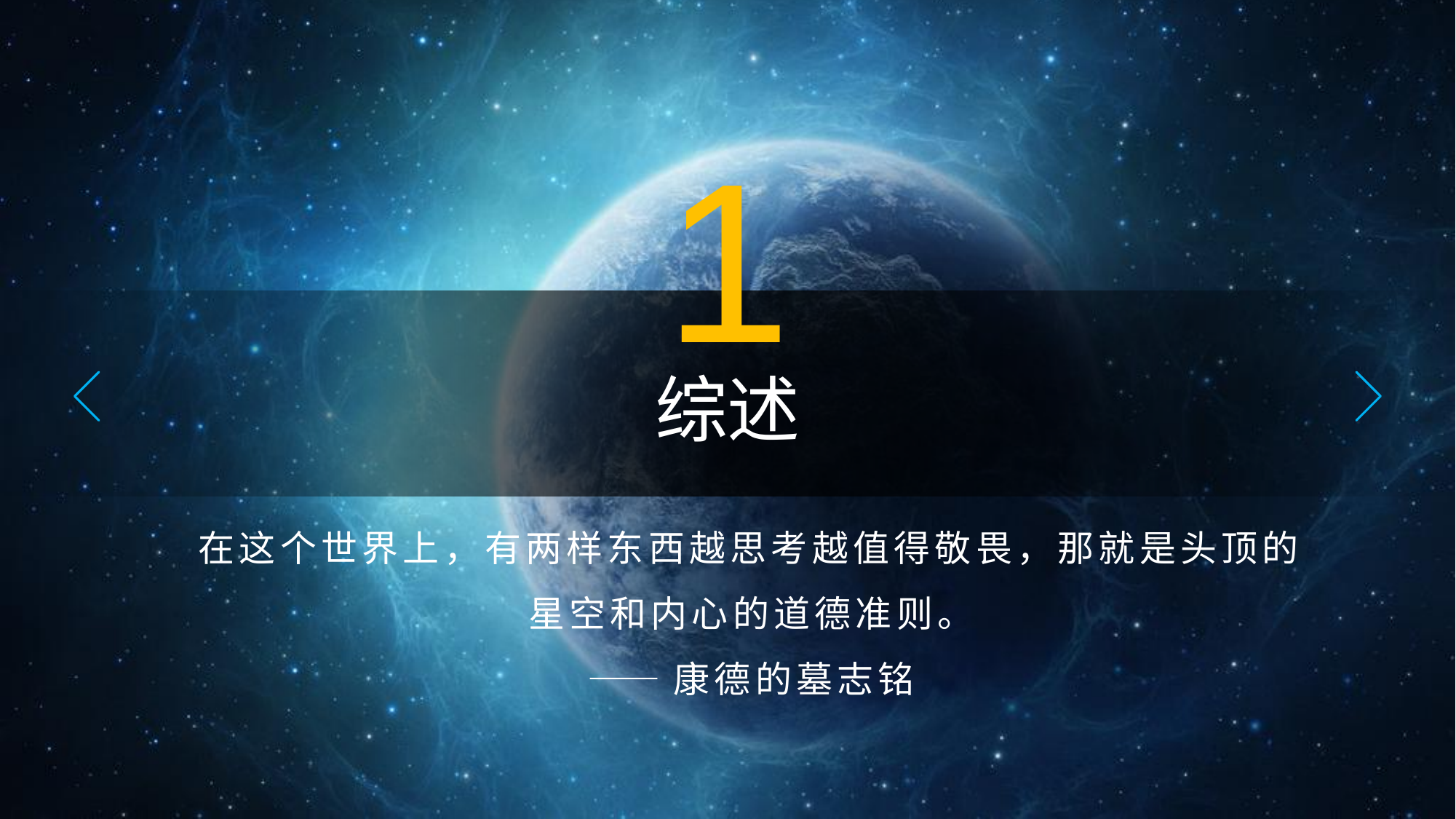

1

综述
在这个世界上，有两样东西越思考越值得敬畏，那就是头顶的星空和内心的道德准则。
——康德的墓志铭